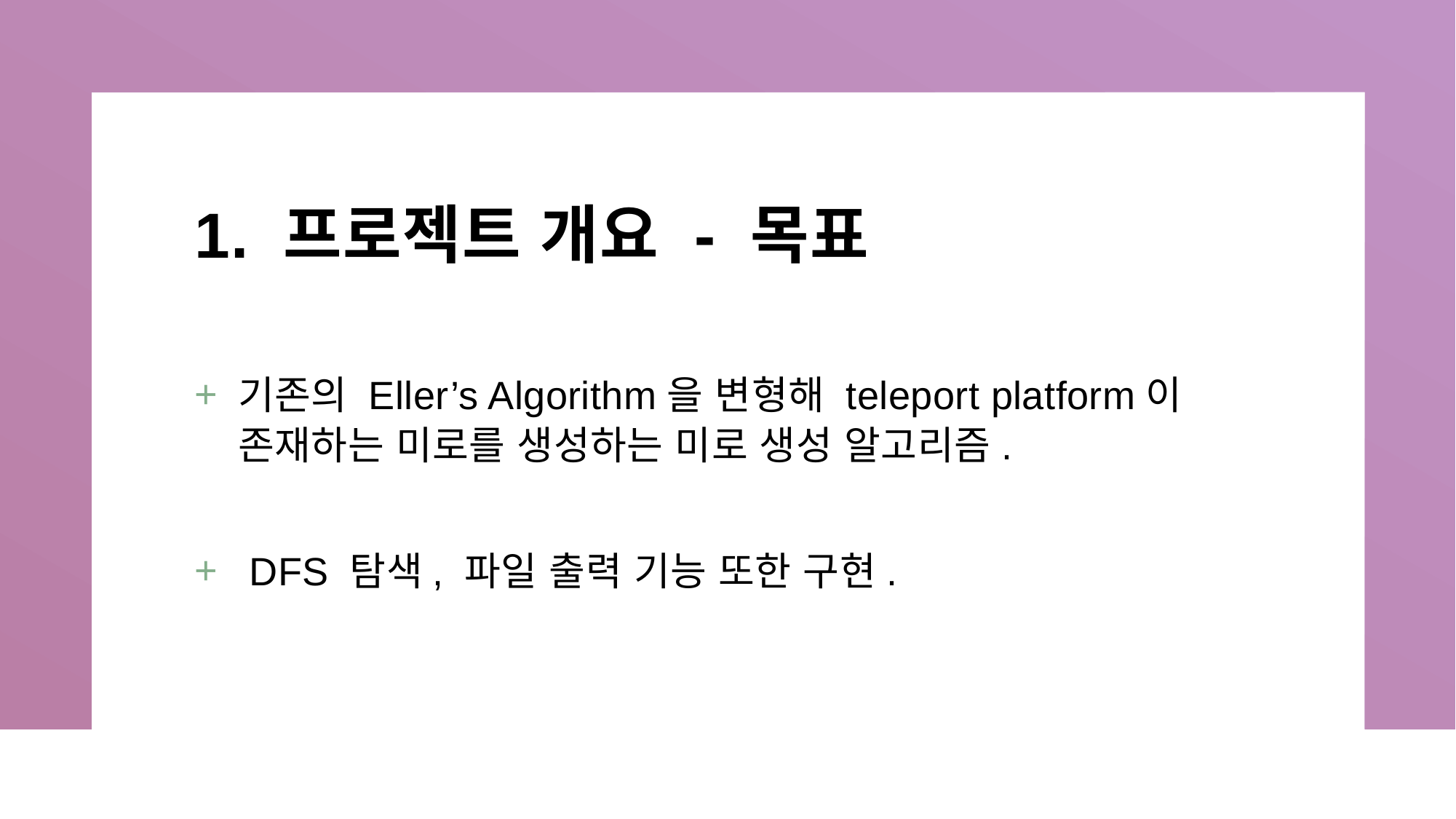

# 1. 프로젝트 개요 - 목표
기존의 Eller’s Algorithm을 변형해 teleport platform이 존재하는 미로를 생성하는 미로 생성 알고리즘.

 DFS 탐색, 파일 출력 기능 또한 구현.